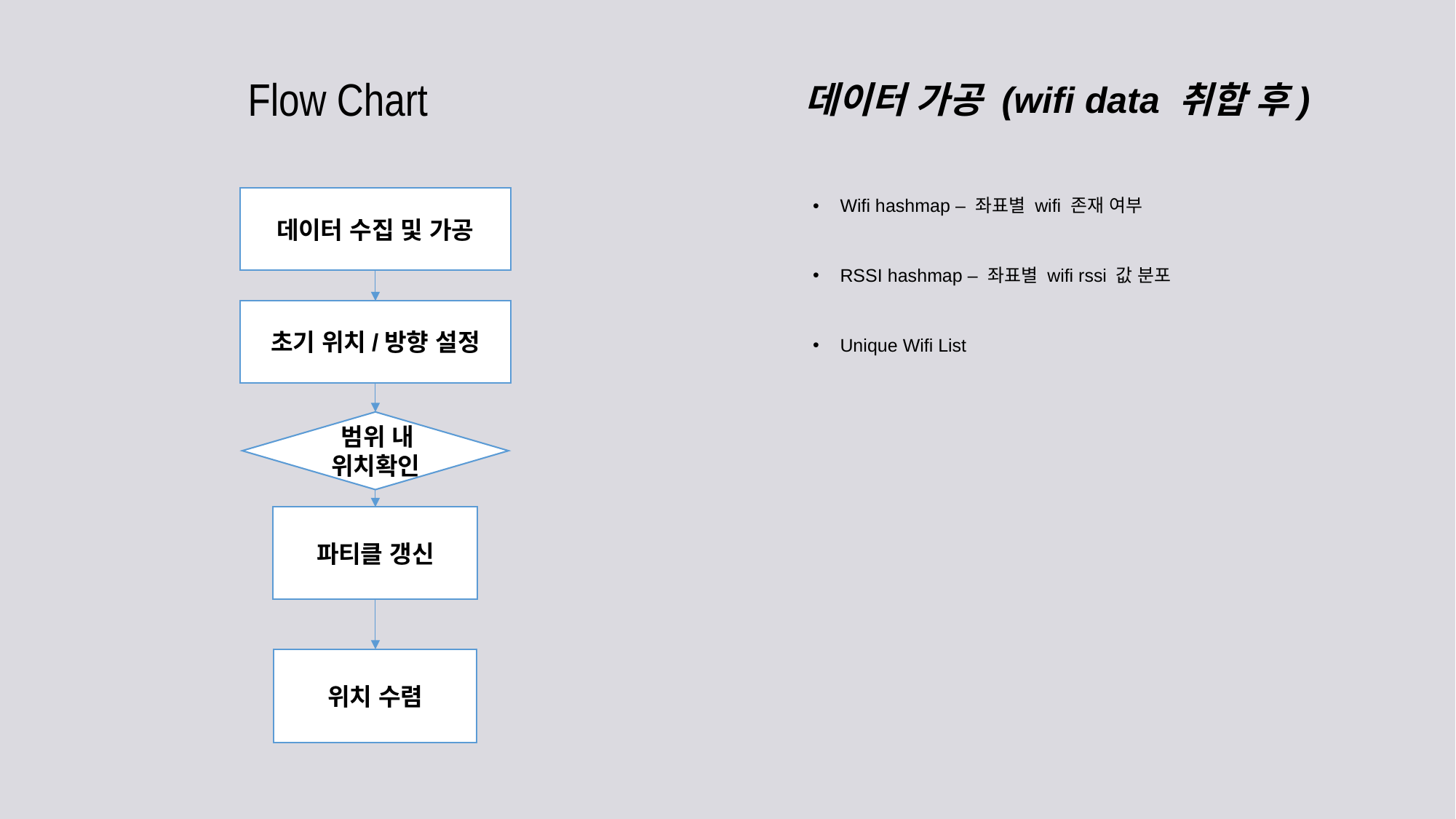

데이터 가공 (wifi data 취합 후)
# Flow Chart
데이터 수집 및 가공
Wifi hashmap – 좌표별 wifi 존재 여부

RSSI hashmap – 좌표별 wifi rssi 값 분포

Unique Wifi List
초기 위치/방향 설정
 범위 내
위치확인
파티클 갱신
위치 수렴